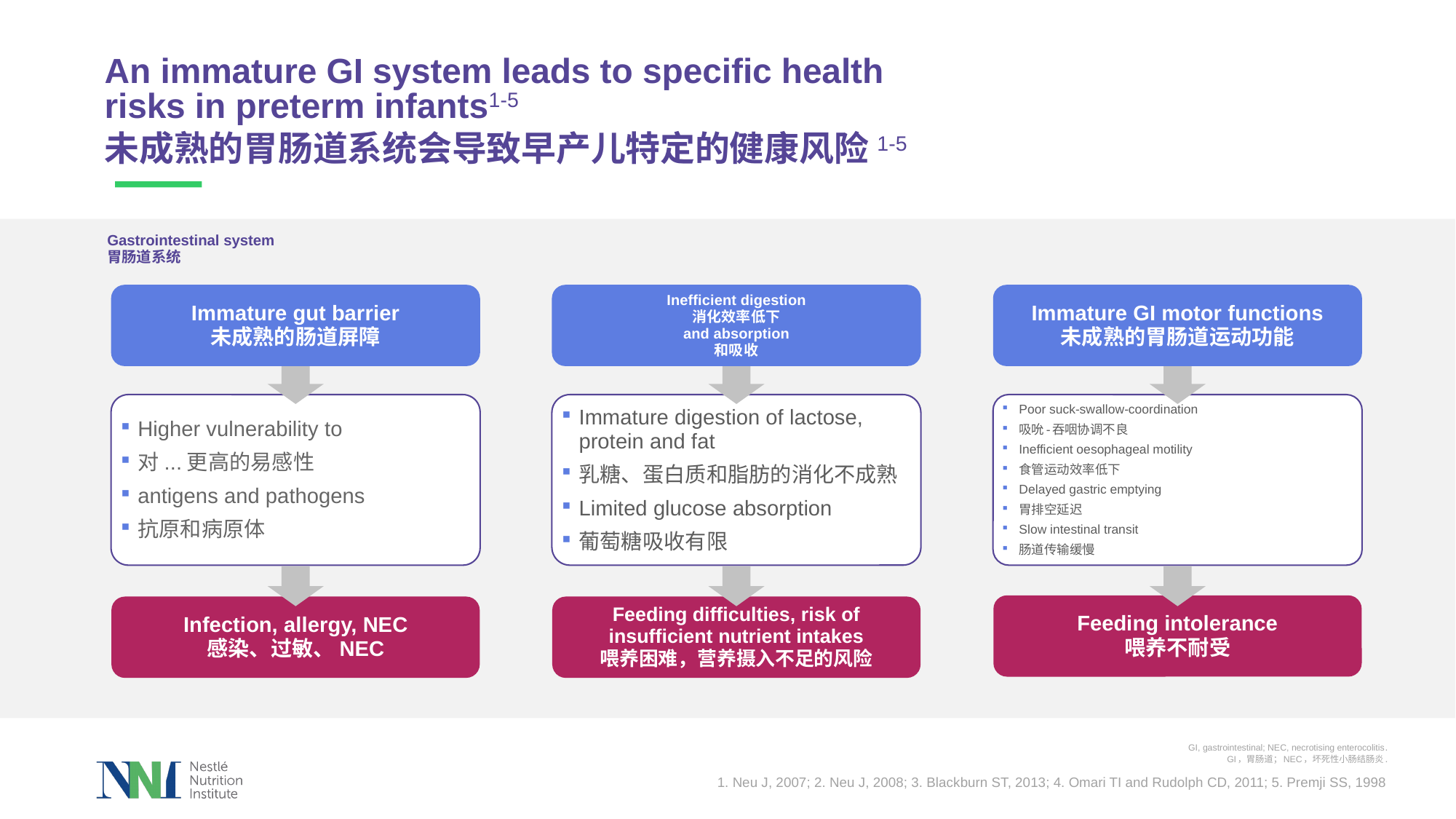

# An immature GI system leads to specific health risks in preterm infants1-5
未成熟的胃肠道系统会导致早产儿特定的健康风险1-5

Gastrointestinal system
胃肠道系统
Immature gut barrier
未成熟的肠道屏障
Inefficient digestion
消化效率低下
and absorption
和吸收
Immature GI motor functions
未成熟的胃肠道运动功能

Higher vulnerability to
对...更高的易感性
antigens and pathogens
抗原和病原体
Immature digestion of lactose, protein and fat
乳糖、蛋白质和脂肪的消化不成熟
Limited glucose absorption
葡萄糖吸收有限
Poor suck-swallow-coordination
吸吮-吞咽协调不良
Inefficient oesophageal motility
食管运动效率低下
Delayed gastric emptying
胃排空延迟
Slow intestinal transit
肠道传输缓慢

Feeding intolerance
喂养不耐受
Infection, allergy, NEC
感染、过敏、NEC
Feeding difficulties, risk of insufficient nutrient intakes
喂养困难，营养摄入不足的风险
GI, gastrointestinal; NEC, necrotising enterocolitis.
GI，胃肠道；NEC，坏死性小肠结肠炎.
1. Neu J, 2007; 2. Neu J, 2008; 3. Blackburn ST, 2013; 4. Omari TI and Rudolph CD, 2011; 5. Premji SS, 1998